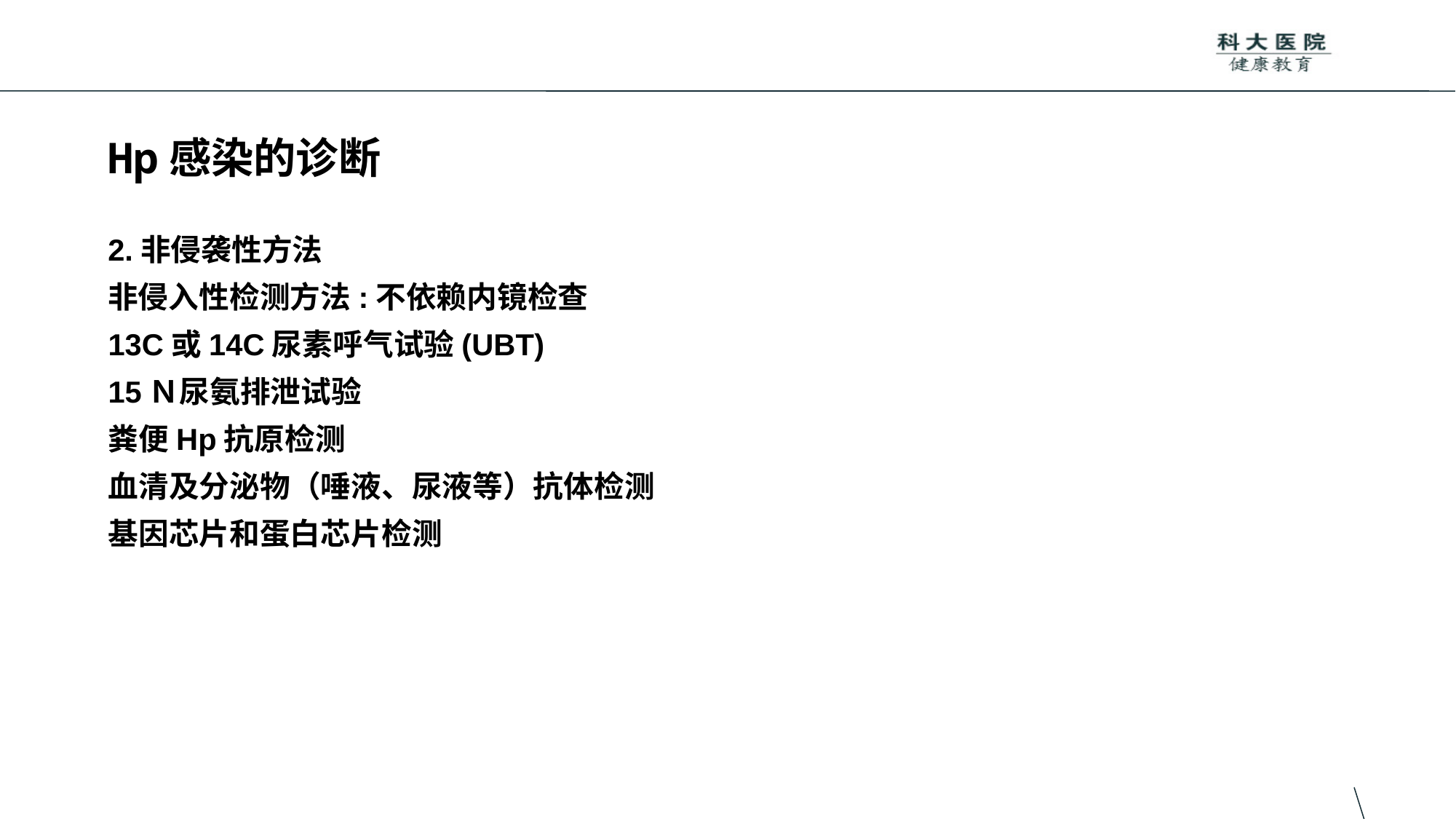

# Hp感染的诊断
2.非侵袭性方法
非侵入性检测方法:不依赖内镜检查
13C或14C尿素呼气试验(UBT)
15Ｎ尿氨排泄试验
粪便Hp抗原检测
血清及分泌物（唾液、尿液等）抗体检测
基因芯片和蛋白芯片检测